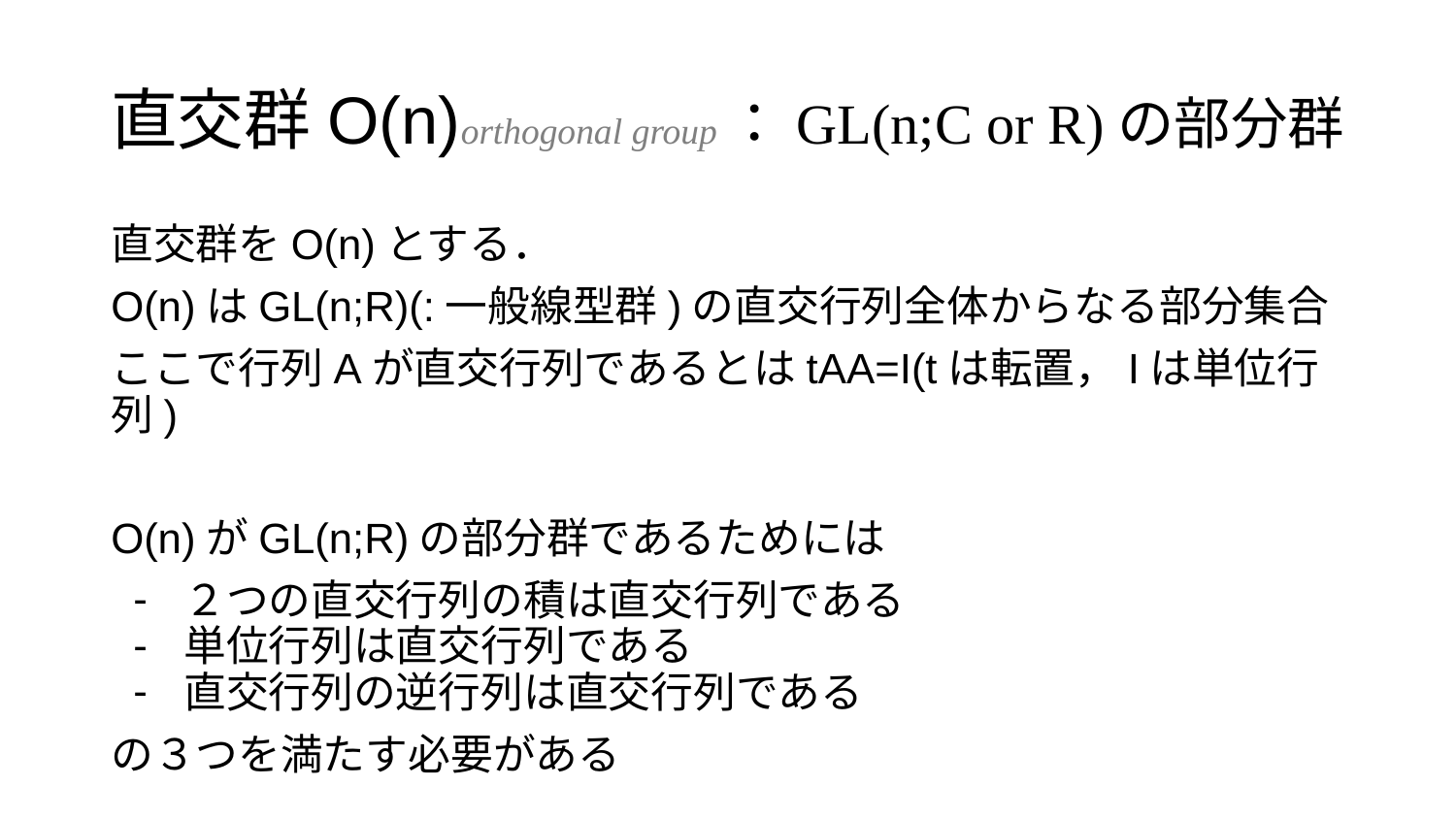

# 直交群O(n)orthogonal group：GL(n;C or R)の部分群
直交群をO(n)とする．
O(n)はGL(n;R)(:一般線型群)の直交行列全体からなる部分集合
ここで行列Aが直交行列であるとはtAA=I(tは転置，Iは単位行列)

O(n)がGL(n;R)の部分群であるためには
２つの直交行列の積は直交行列である
単位行列は直交行列である
直交行列の逆行列は直交行列である
の３つを満たす必要がある